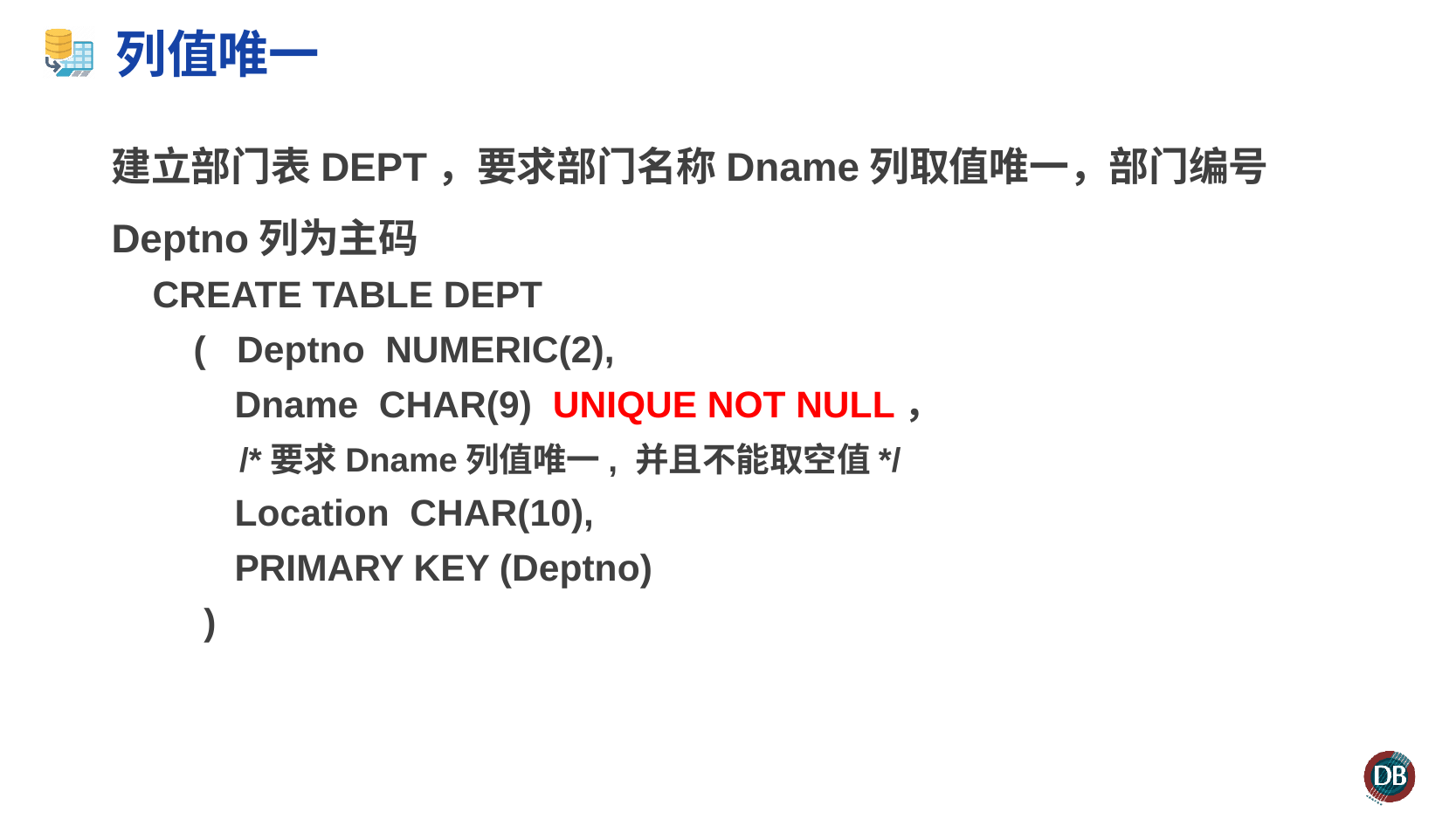

# 列值唯一
建立部门表DEPT，要求部门名称Dname列取值唯一，部门编号Deptno列为主码
    CREATE TABLE DEPT
        (   Deptno  NUMERIC(2),
            Dname  CHAR(9)  UNIQUE NOT NULL，
/*要求Dname列值唯一, 并且不能取空值*/
            Location  CHAR(10),
            PRIMARY KEY (Deptno)
         )